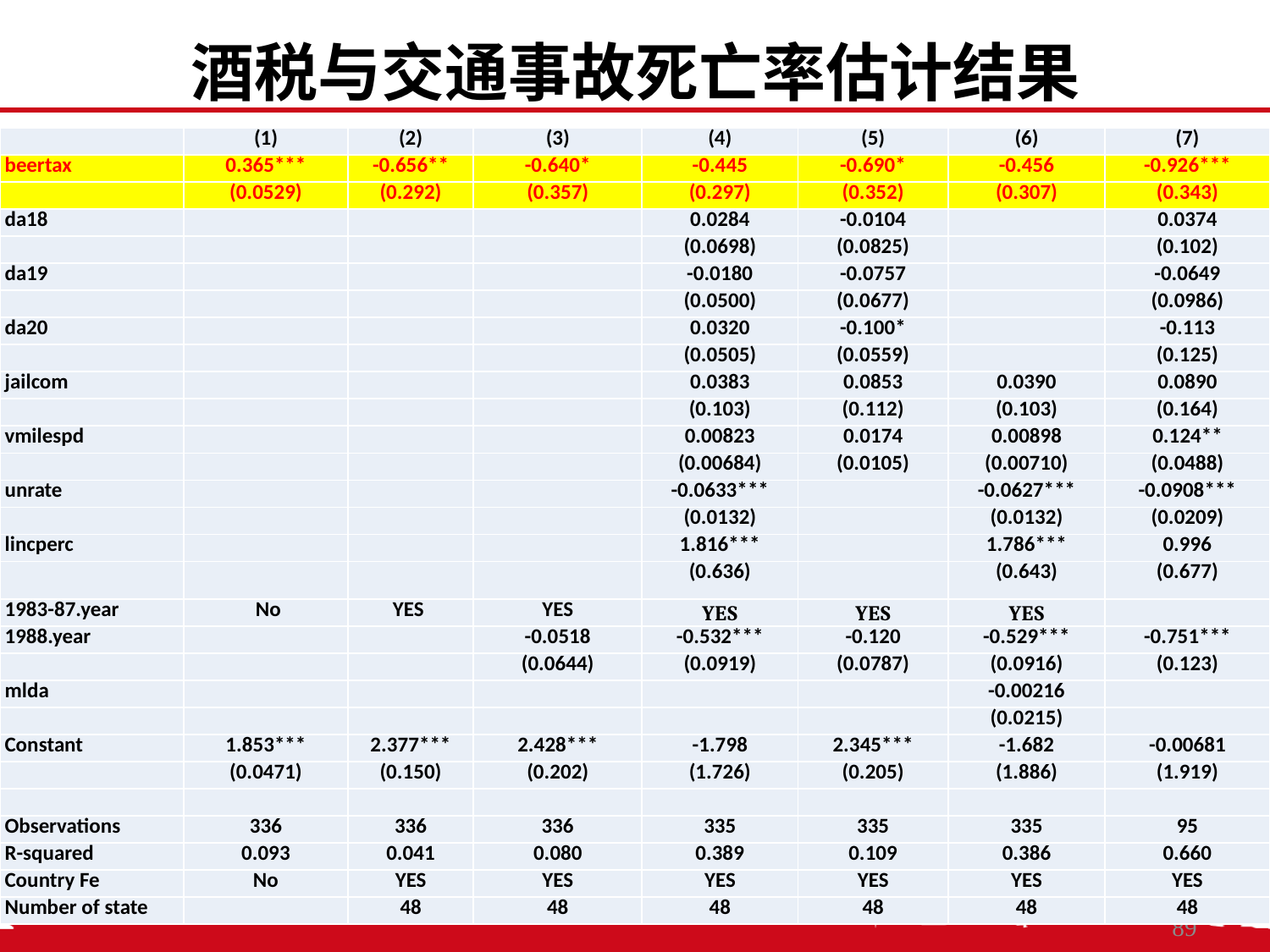

酒税与交通事故死亡率估计结果
|  | (1) | (2) | (3) | (4) | (5) | (6) | (7) |
| --- | --- | --- | --- | --- | --- | --- | --- |
| beertax | 0.365\*\*\* | -0.656\*\* | -0.640\* | -0.445 | -0.690\* | -0.456 | -0.926\*\*\* |
|  | (0.0529) | (0.292) | (0.357) | (0.297) | (0.352) | (0.307) | (0.343) |
| da18 |  |  |  | 0.0284 | -0.0104 |  | 0.0374 |
|  |  |  |  | (0.0698) | (0.0825) |  | (0.102) |
| da19 |  |  |  | -0.0180 | -0.0757 |  | -0.0649 |
|  |  |  |  | (0.0500) | (0.0677) |  | (0.0986) |
| da20 |  |  |  | 0.0320 | -0.100\* |  | -0.113 |
|  |  |  |  | (0.0505) | (0.0559) |  | (0.125) |
| jailcom |  |  |  | 0.0383 | 0.0853 | 0.0390 | 0.0890 |
|  |  |  |  | (0.103) | (0.112) | (0.103) | (0.164) |
| vmilespd |  |  |  | 0.00823 | 0.0174 | 0.00898 | 0.124\*\* |
|  |  |  |  | (0.00684) | (0.0105) | (0.00710) | (0.0488) |
| unrate |  |  |  | -0.0633\*\*\* |  | -0.0627\*\*\* | -0.0908\*\*\* |
|  |  |  |  | (0.0132) |  | (0.0132) | (0.0209) |
| lincperc |  |  |  | 1.816\*\*\* |  | 1.786\*\*\* | 0.996 |
|  |  |  |  | (0.636) |  | (0.643) | (0.677) |
| 1983-87.year | No | YES | YES | YES | YES | YES |  |
| 1988.year |  |  | -0.0518 | -0.532\*\*\* | -0.120 | -0.529\*\*\* | -0.751\*\*\* |
|  |  |  | (0.0644) | (0.0919) | (0.0787) | (0.0916) | (0.123) |
| mlda |  |  |  |  |  | -0.00216 |  |
|  |  |  |  |  |  | (0.0215) |  |
| Constant | 1.853\*\*\* | 2.377\*\*\* | 2.428\*\*\* | -1.798 | 2.345\*\*\* | -1.682 | -0.00681 |
|  | (0.0471) | (0.150) | (0.202) | (1.726) | (0.205) | (1.886) | (1.919) |
|  |  |  |  |  |  |  |  |
| Observations | 336 | 336 | 336 | 335 | 335 | 335 | 95 |
| R-squared | 0.093 | 0.041 | 0.080 | 0.389 | 0.109 | 0.386 | 0.660 |
| Country Fe | No | YES | YES | YES | YES | YES | YES |
| Number of state |  | 48 | 48 | 48 | 48 | 48 | 48 |
2021/3/2
中国人民大学，陈传波
89